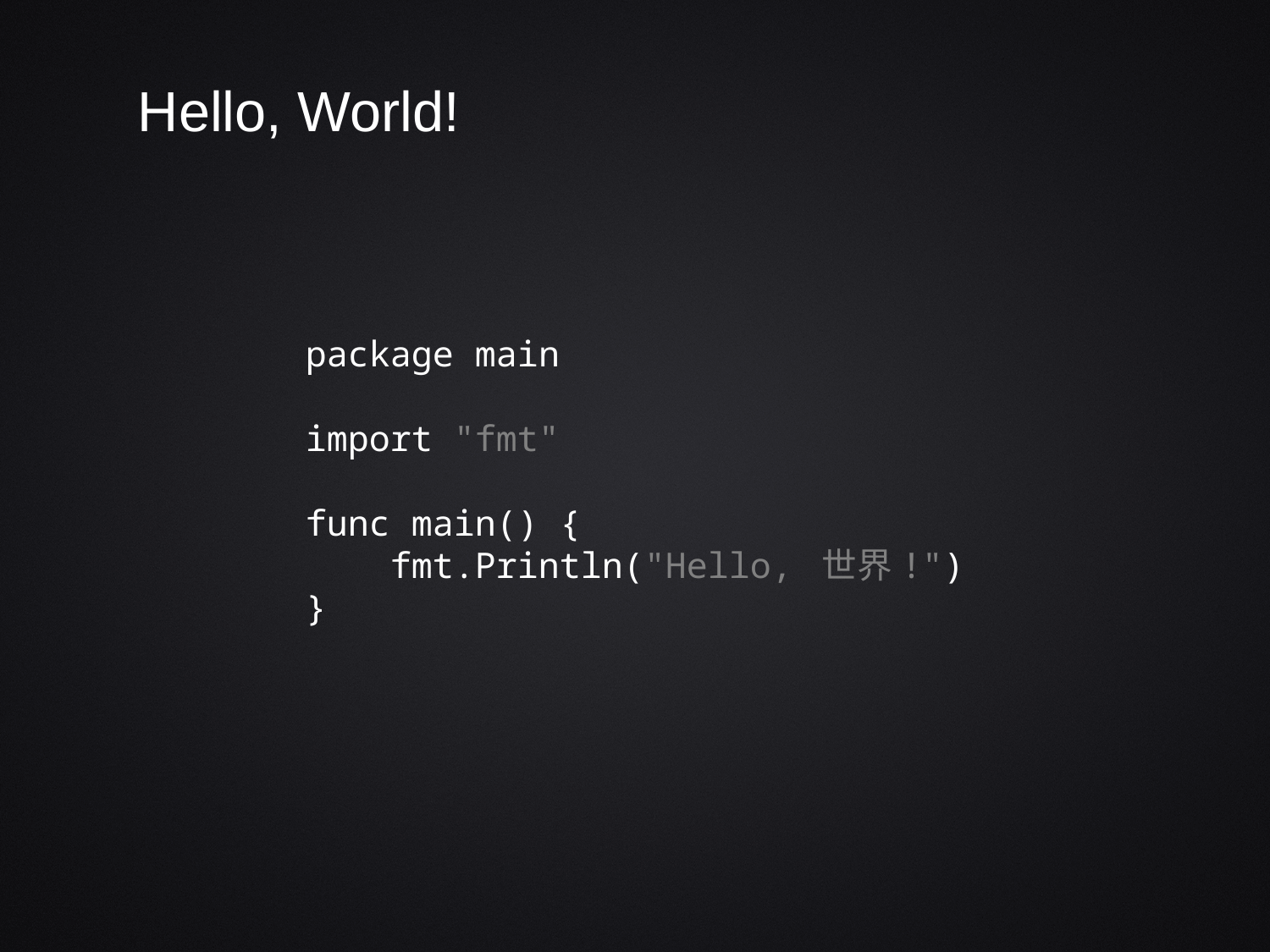

Hello, World!
package main

import "fmt"

func main() {
    fmt.Println("Hello, 世界!")
}